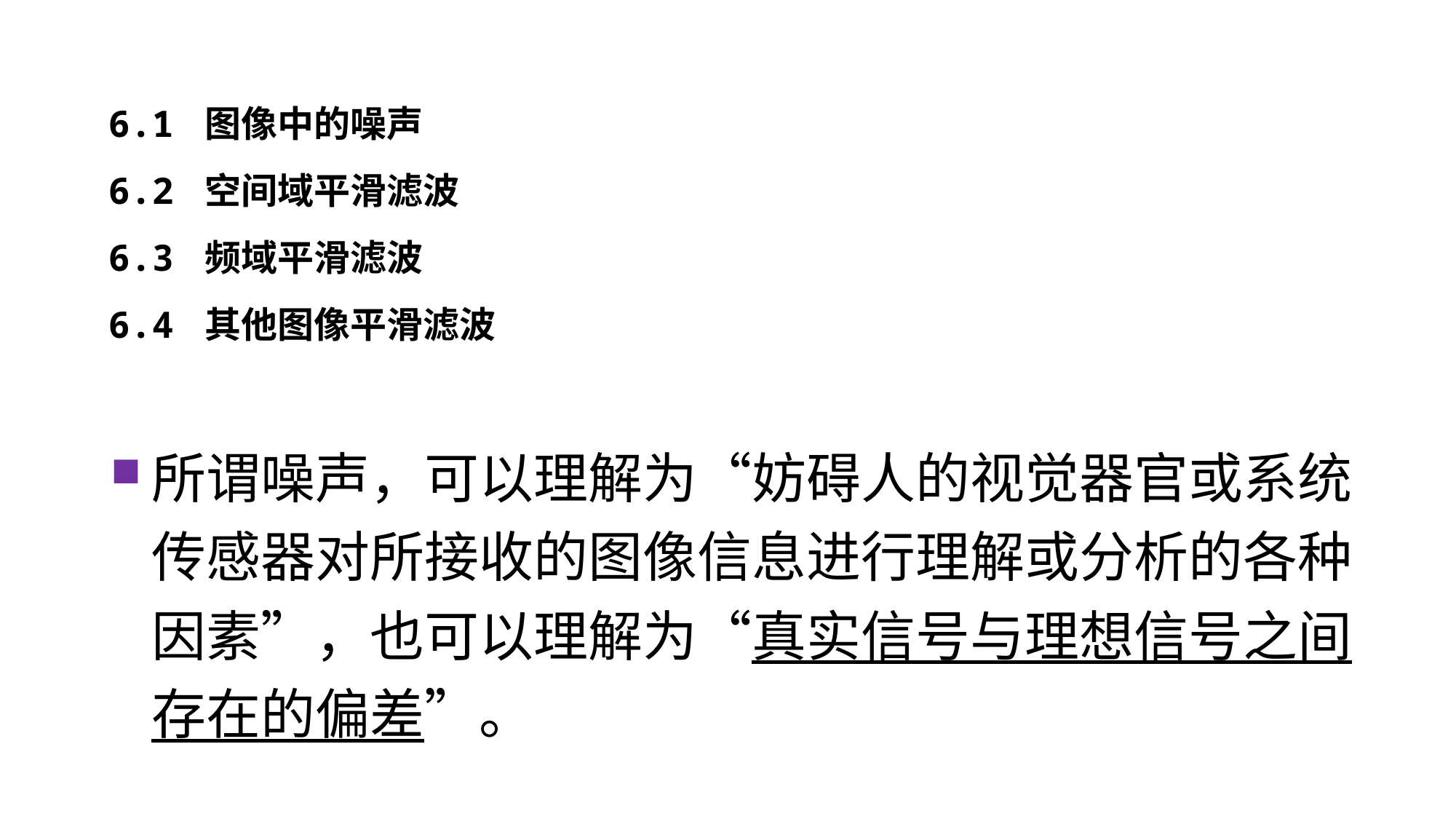

6.1 图像中的噪声
6.2 空间域平滑滤波
6.3 频域平滑滤波
6.4 其他图像平滑滤波
所谓噪声，可以理解为“妨碍人的视觉器官或系统传感器对所接收的图像信息进行理解或分析的各种因素”，也可以理解为“真实信号与理想信号之间存在的偏差”。